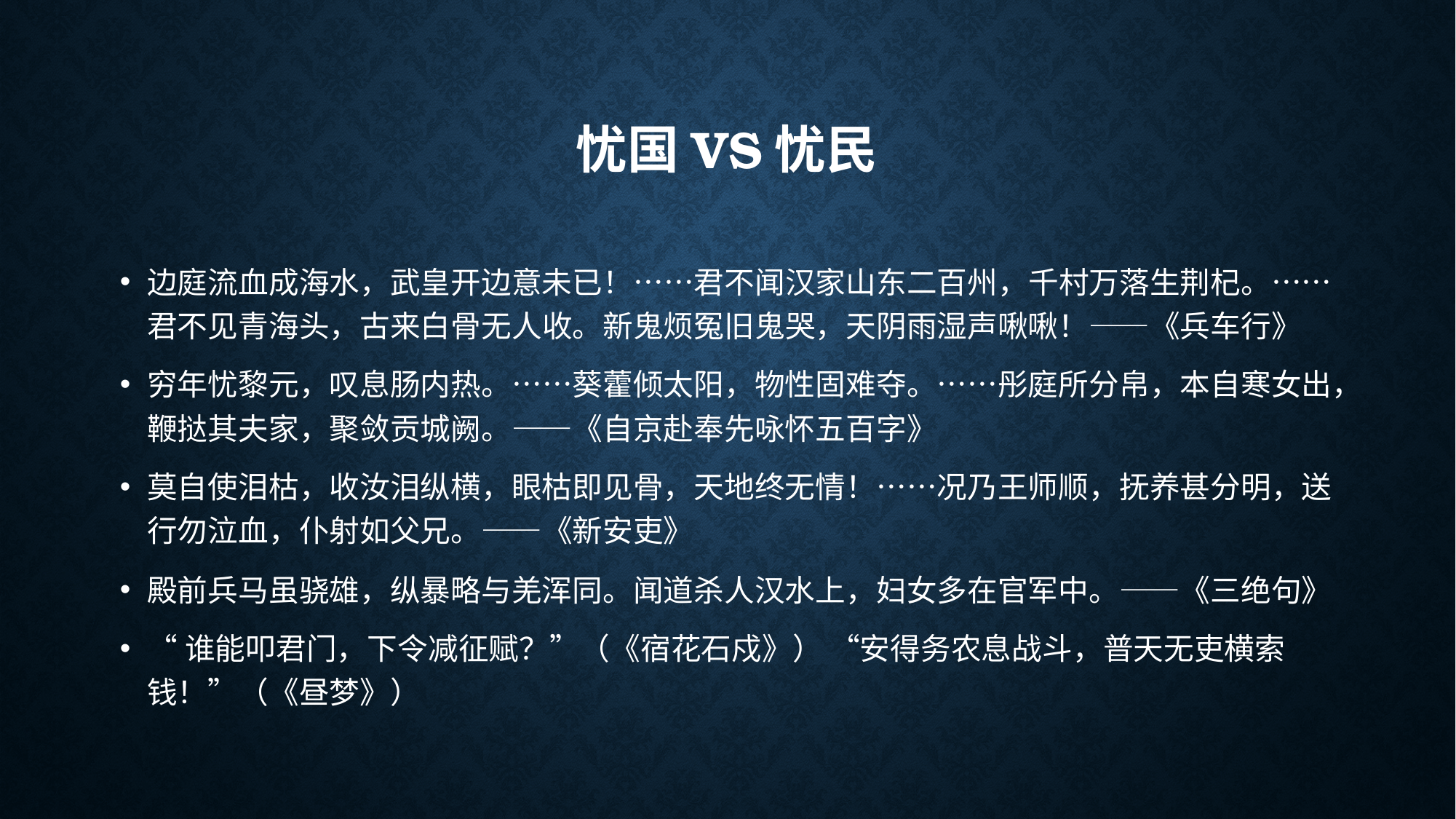

# 忧国vs忧民
边庭流血成海水，武皇开边意未已！……君不闻汉家山东二百州，千村万落生荆杞。……君不见青海头，古来白骨无人收。新鬼烦冤旧鬼哭，天阴雨湿声啾啾！——《兵车行》
穷年忧黎元，叹息肠内热。……葵藿倾太阳，物性固难夺。……彤庭所分帛，本自寒女出，鞭挞其夫家，聚敛贡城阙。——《自京赴奉先咏怀五百字》
莫自使泪枯，收汝泪纵横，眼枯即见骨，天地终无情！……况乃王师顺，抚养甚分明，送行勿泣血，仆射如父兄。——《新安吏》
殿前兵马虽骁雄，纵暴略与羌浑同。闻道杀人汉水上，妇女多在官军中。——《三绝句》
“谁能叩君门，下令减征赋？”（《宿花石戍》） “安得务农息战斗，普天无吏横索钱！”（《昼梦》）